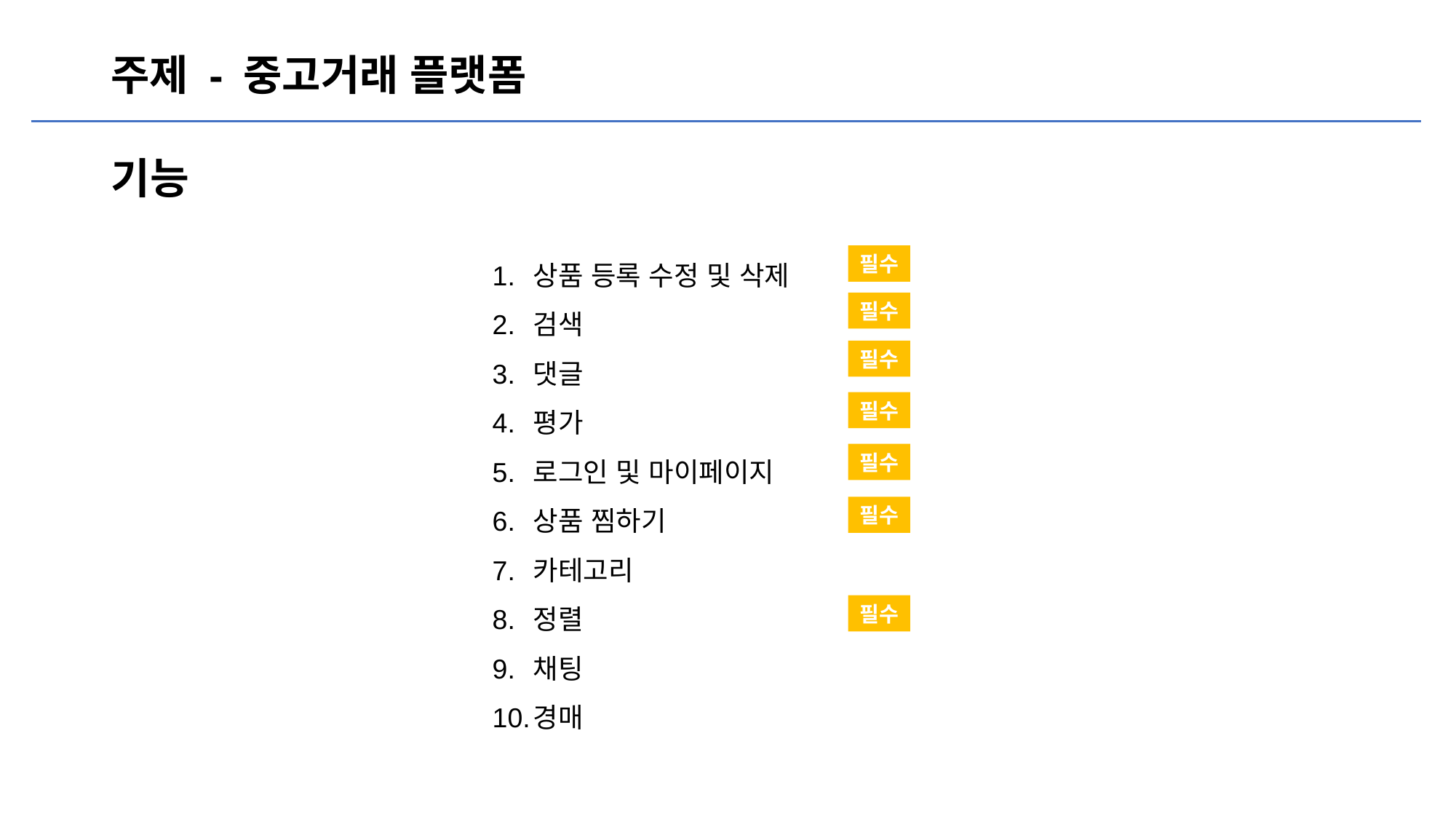

# 주제 - 중고거래 플랫폼
기능
상품 등록 수정 및 삭제
검색
댓글
평가
로그인 및 마이페이지
상품 찜하기
카테고리
정렬
채팅
경매
필수
필수
필수
필수
필수
필수
필수